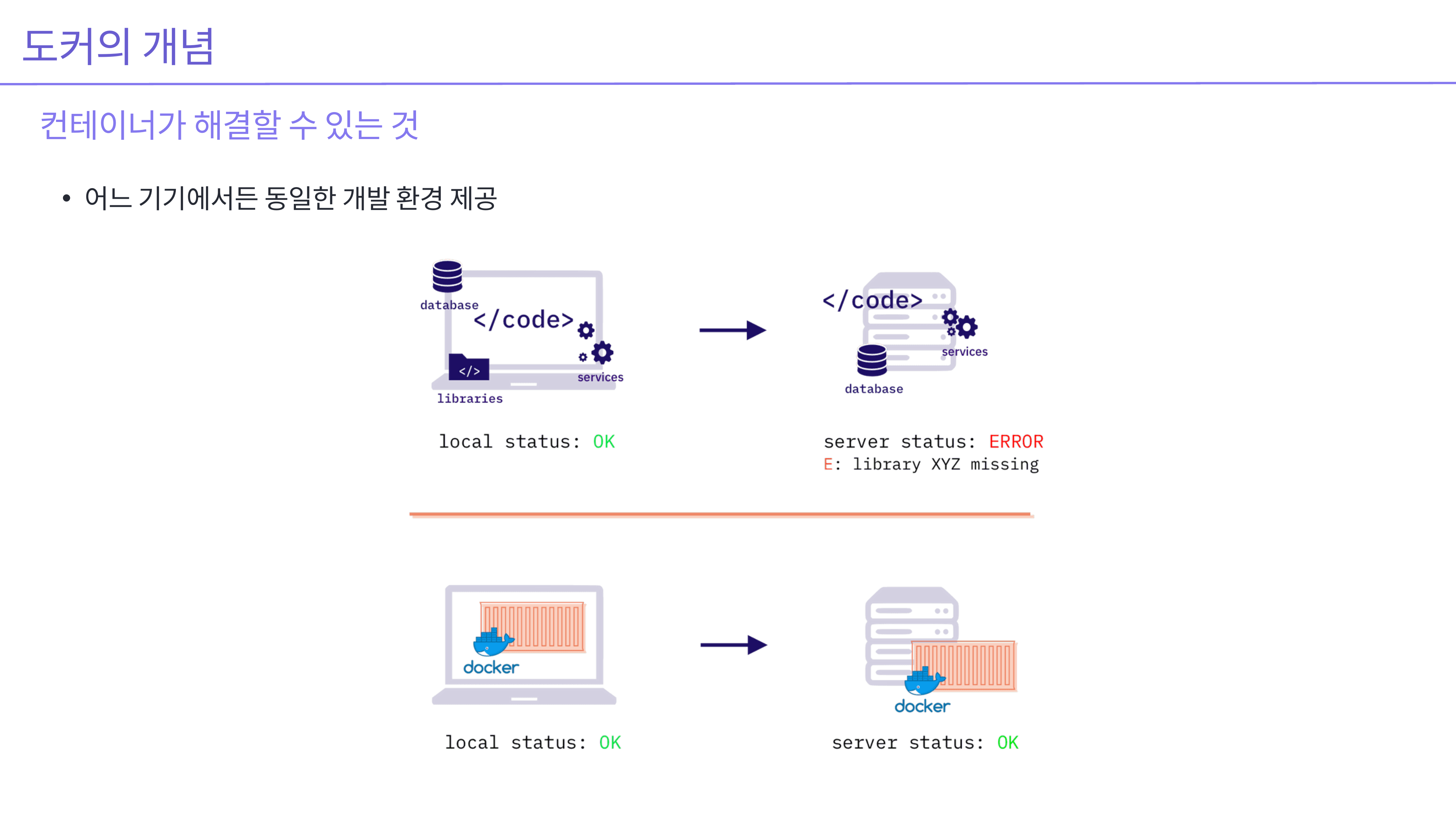

도커의 개념

컨테이너가 해결할 수 있는 것
어느 기기에서든 동일한 개발 환경 제공